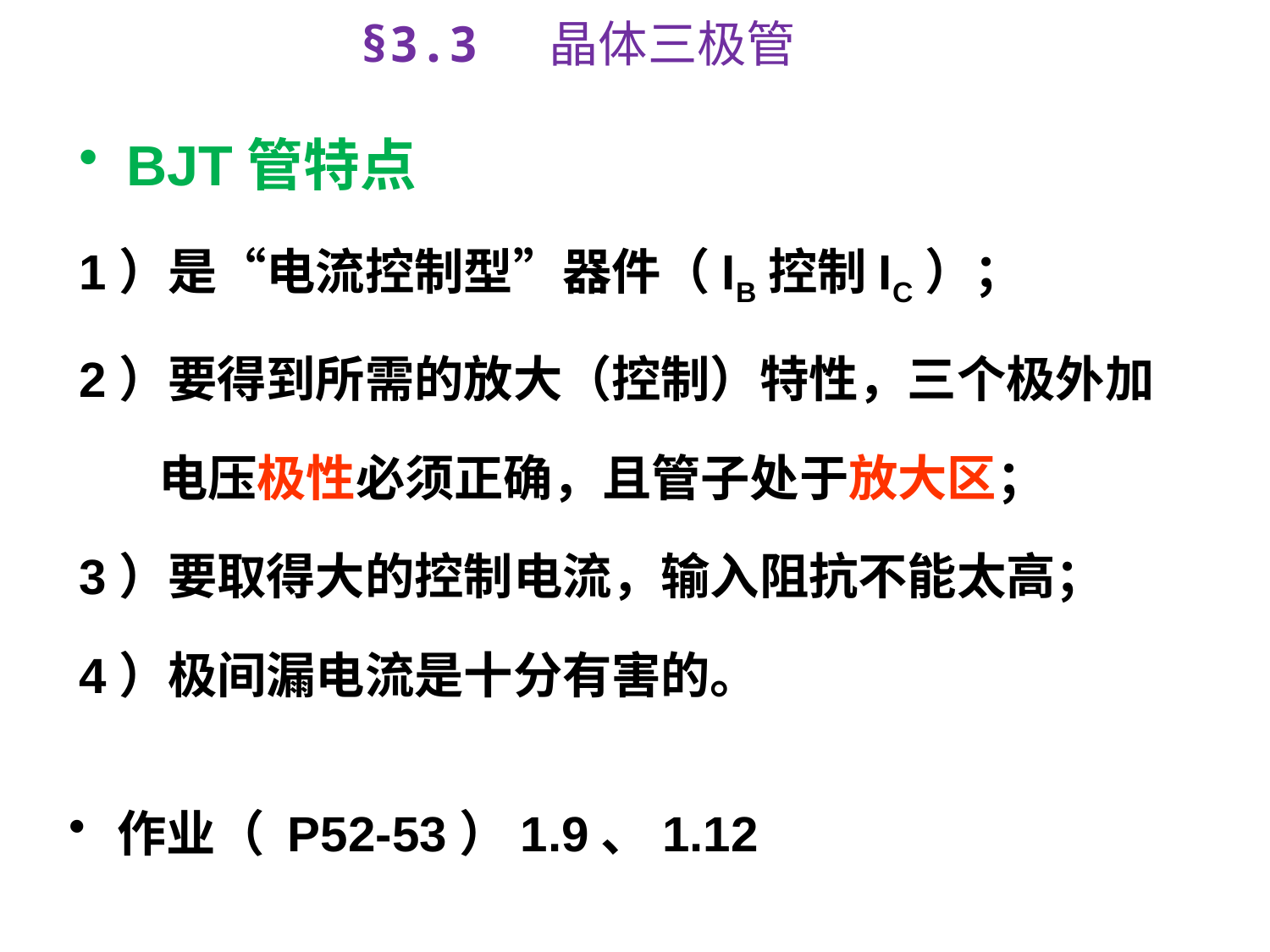

§3.3  晶体三极管
BJT管特点
1）是“电流控制型”器件（IB控制IC）；
2）要得到所需的放大（控制）特性，三个极外加
      电压极性必须正确，且管子处于放大区；
3）要取得大的控制电流，输入阻抗不能太高；
4）极间漏电流是十分有害的。
作业（ P52-53）1.9、1.12